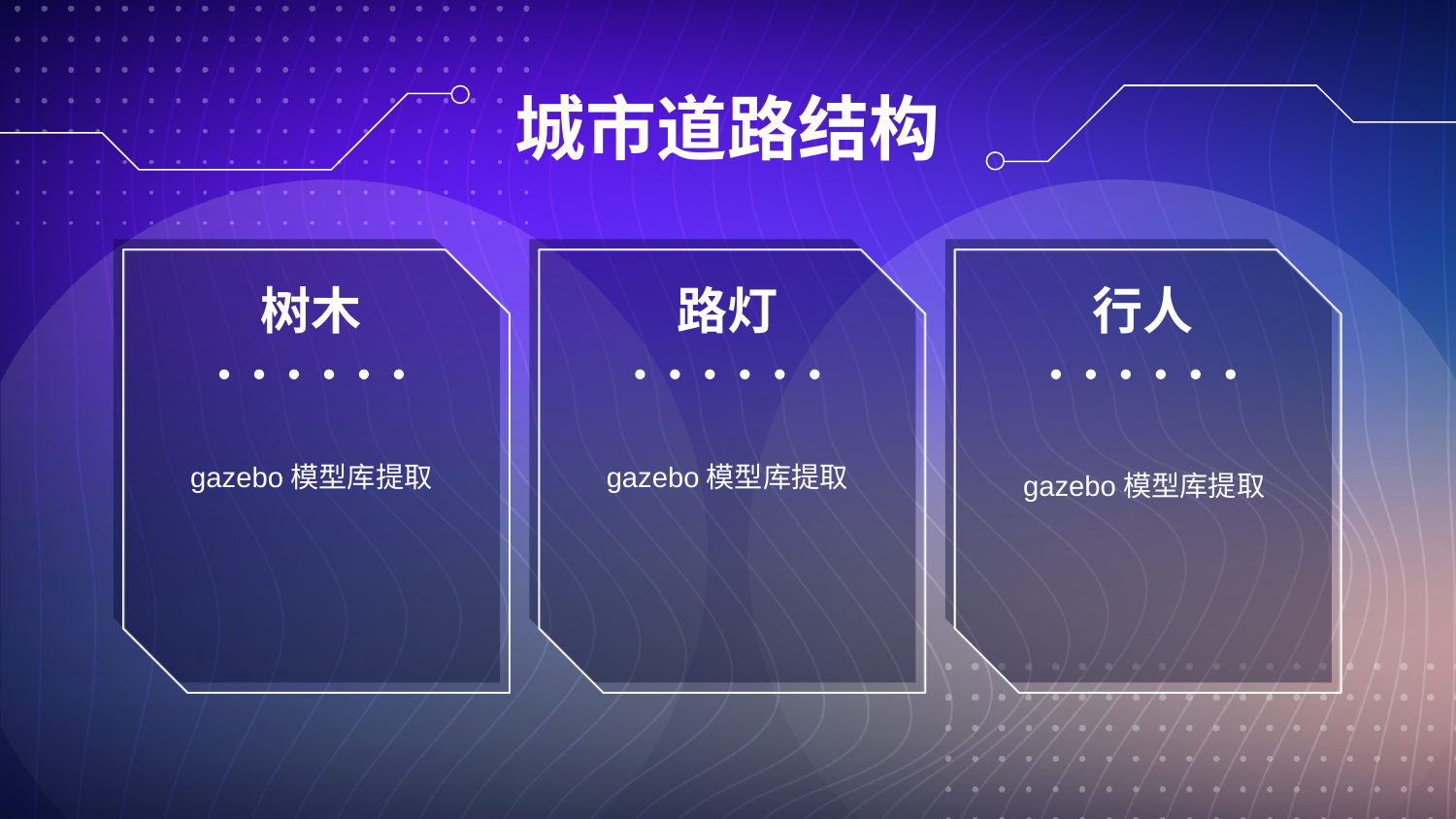

城市道路结构

树木
路灯
行人

gazebo模型库提取

gazebo模型库提取

gazebo模型库提取